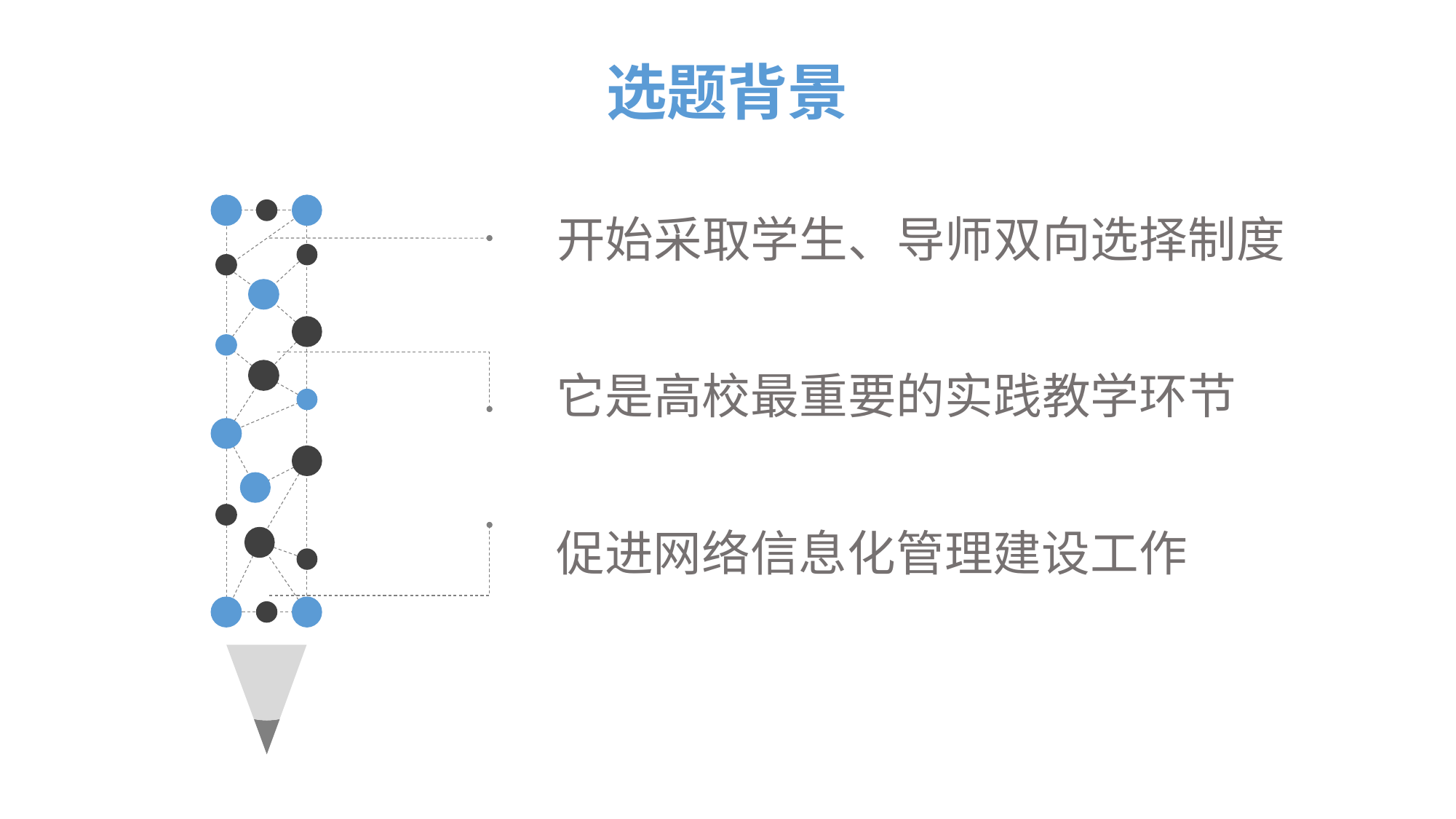

选题背景

开始采取学生、导师双向选择制度
它是高校最重要的实践教学环节
促进网络信息化管理建设工作